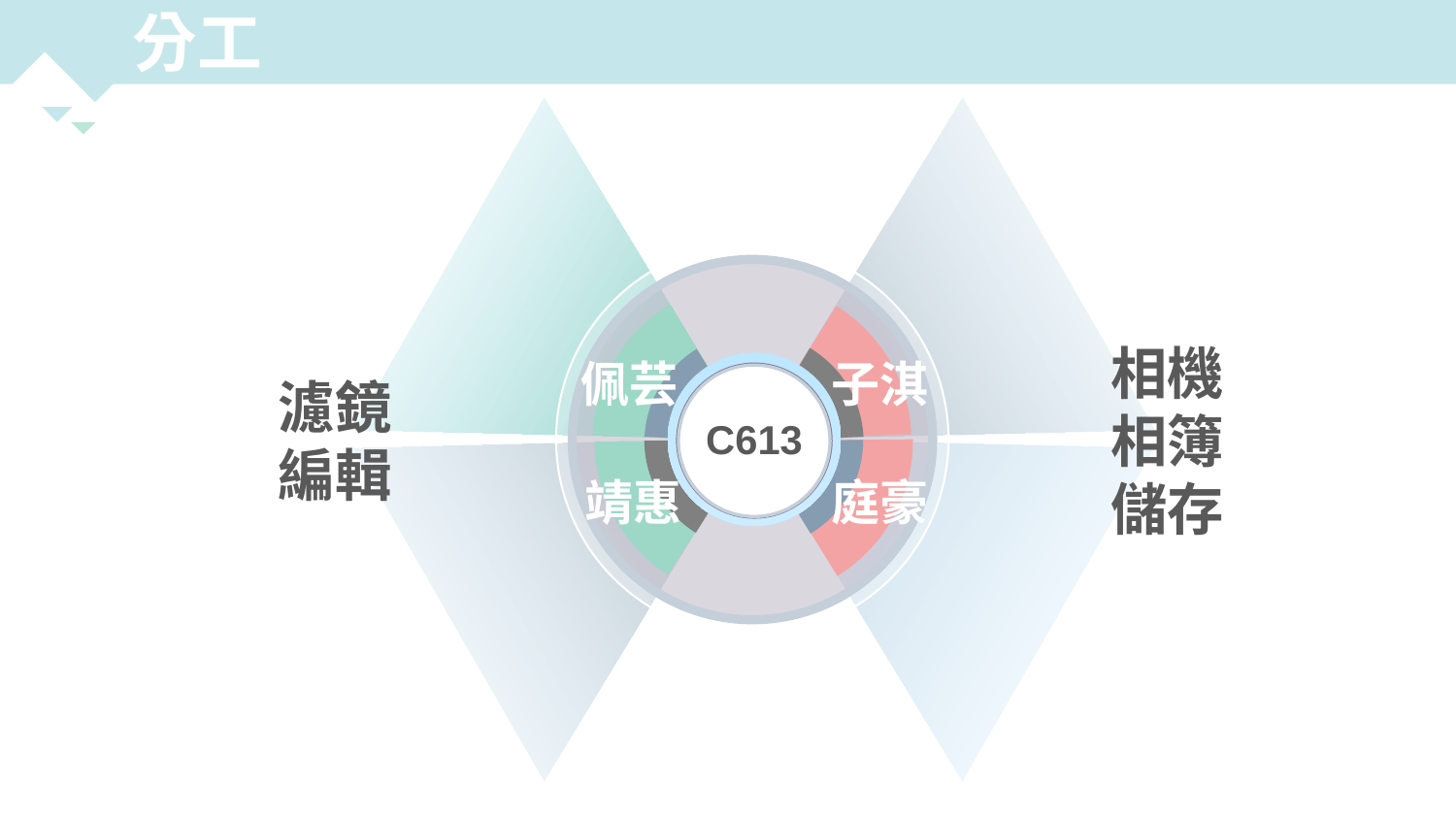

分工

佩芸

子淇

C613

靖惠
庭豪
相機
相簿
儲存

濾鏡
編輯